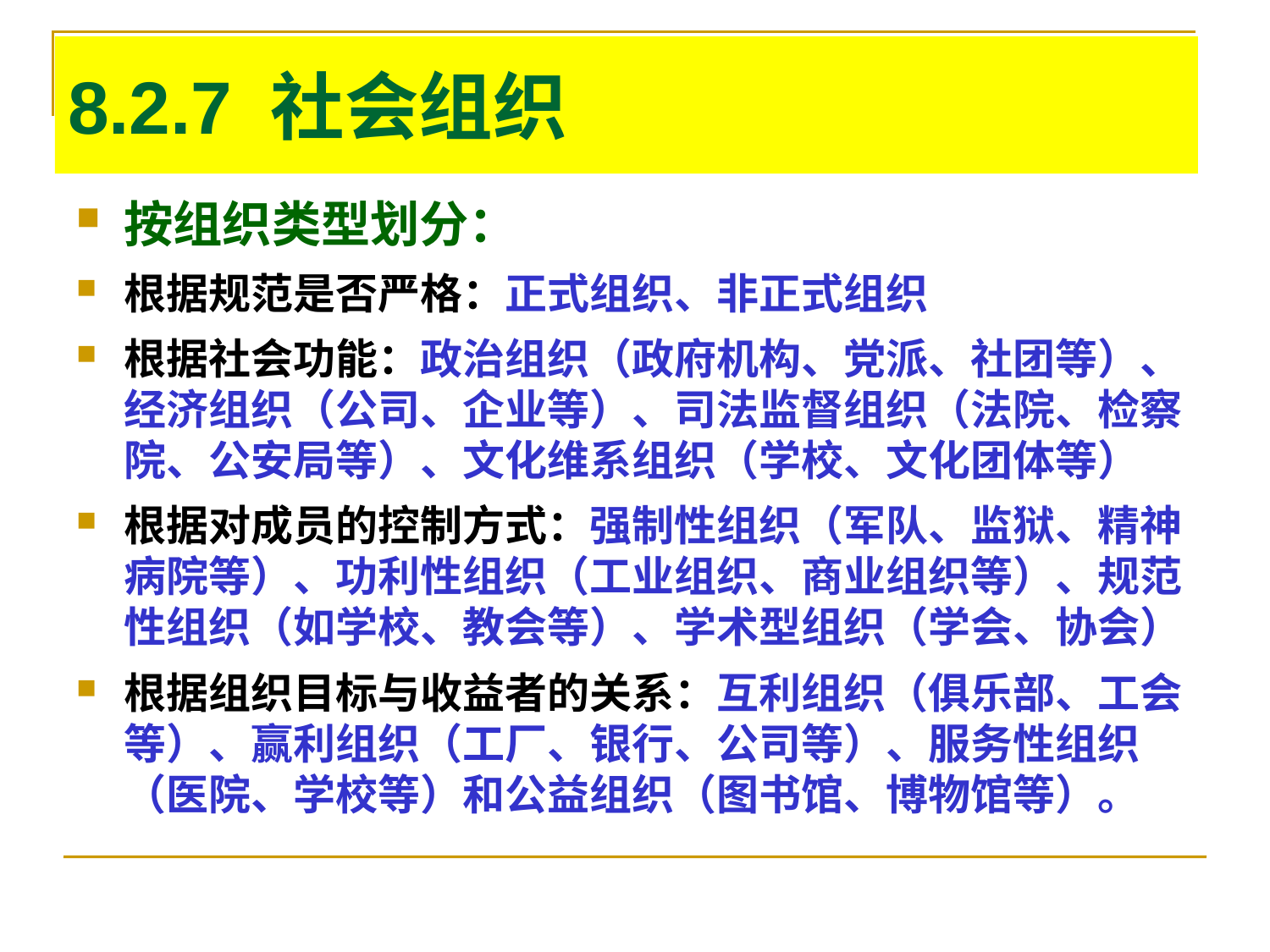

# 8.2.7 社会组织
按组织类型划分：
根据规范是否严格：正式组织、非正式组织
根据社会功能：政治组织（政府机构、党派、社团等）、经济组织（公司、企业等）、司法监督组织（法院、检察院、公安局等）、文化维系组织（学校、文化团体等）
根据对成员的控制方式：强制性组织（军队、监狱、精神病院等）、功利性组织（工业组织、商业组织等）、规范性组织（如学校、教会等）、学术型组织（学会、协会）
根据组织目标与收益者的关系：互利组织（俱乐部、工会等）、赢利组织（工厂、银行、公司等）、服务性组织（医院、学校等）和公益组织（图书馆、博物馆等）。

35